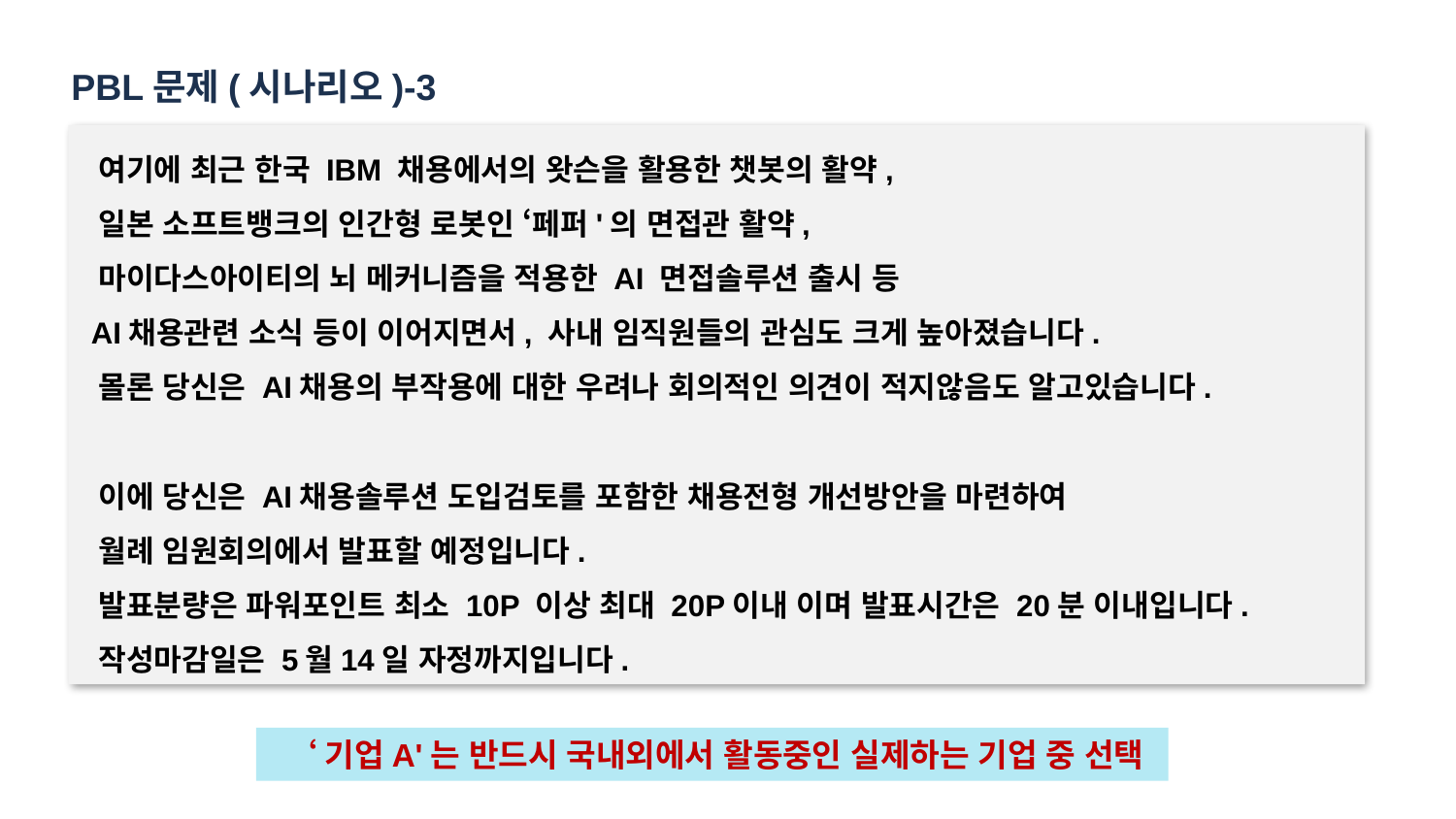

PBL문제(시나리오)-3
 여기에 최근 한국 IBM 채용에서의 왓슨을 활용한 챗봇의 활약,
 일본 소프트뱅크의 인간형 로봇인 ‘페퍼'의 면접관 활약,
 마이다스아이티의 뇌 메커니즘을 적용한 AI 면접솔루션 출시 등
 AI채용관련 소식 등이 이어지면서, 사내 임직원들의 관심도 크게 높아졌습니다.
 몰론 당신은 AI채용의 부작용에 대한 우려나 회의적인 의견이 적지않음도 알고있습니다.

 이에 당신은 AI채용솔루션 도입검토를 포함한 채용전형 개선방안을 마련하여
 월례 임원회의에서 발표할 예정입니다.
 발표분량은 파워포인트 최소 10P 이상 최대 20P이내 이며 발표시간은 20분 이내입니다.
 작성마감일은 5월14일 자정까지입니다.
  ‘기업A'는 반드시 국내외에서 활동중인 실제하는 기업 중 선택